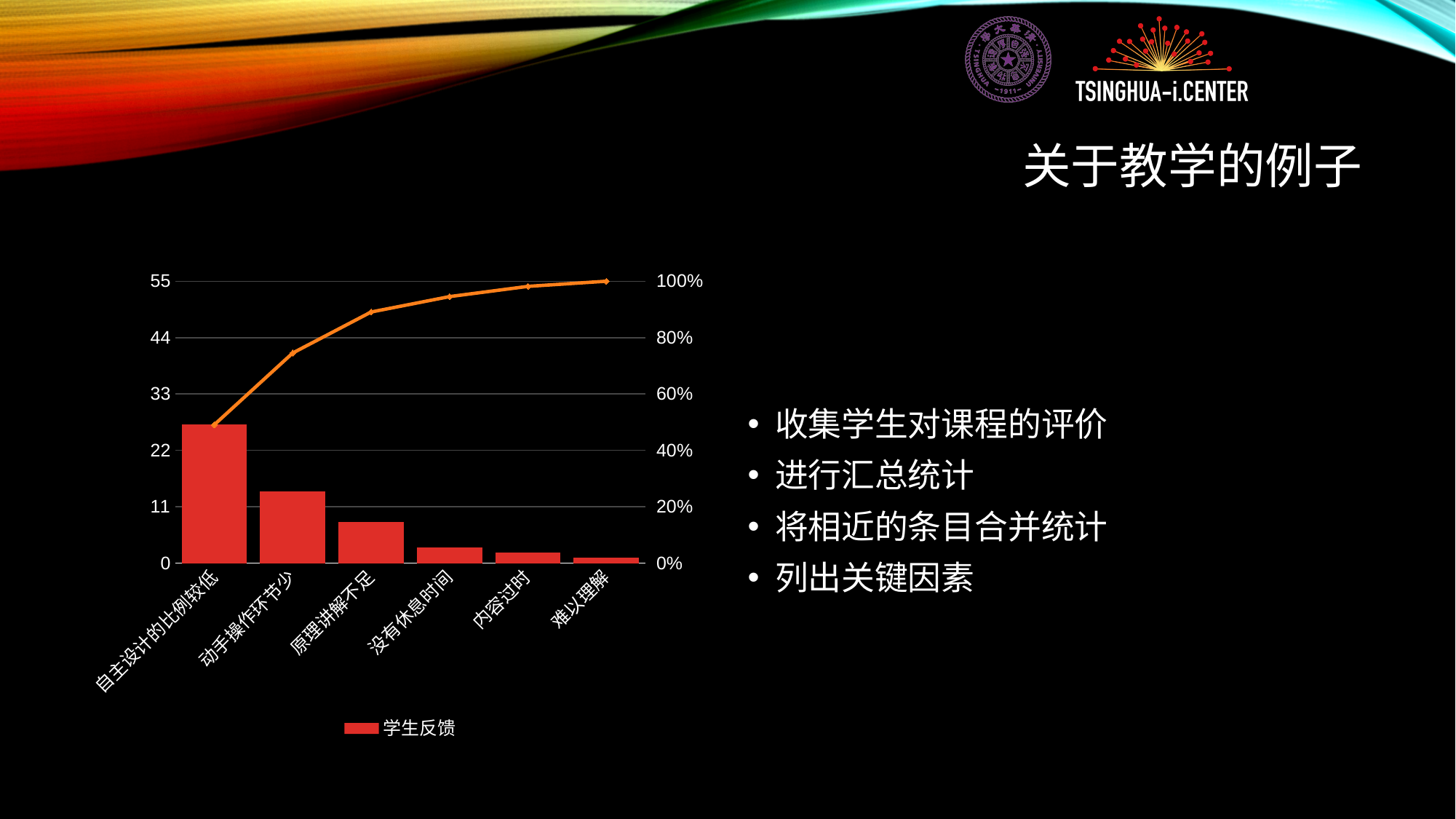

# 关于教学的例子

### Chart

| Category | 学生反馈 | 列1 |
|---|---|---|
| 自主设计的比例较低 | 27.0 | 0.490909090909091 |
| 动手操作环节少 | 14.0 | 0.745454545454545 |
| 原理讲解不足 | 8.0 | 0.890909090909091 |
| 没有休息时间 | 3.0 | 0.945454545454545 |
| 内容过时 | 2.0 | 0.981818181818182 |
| 难以理解 | 1.0 | 1.0 |
收集学生对课程的评价
进行汇总统计
将相近的条目合并统计
列出关键因素